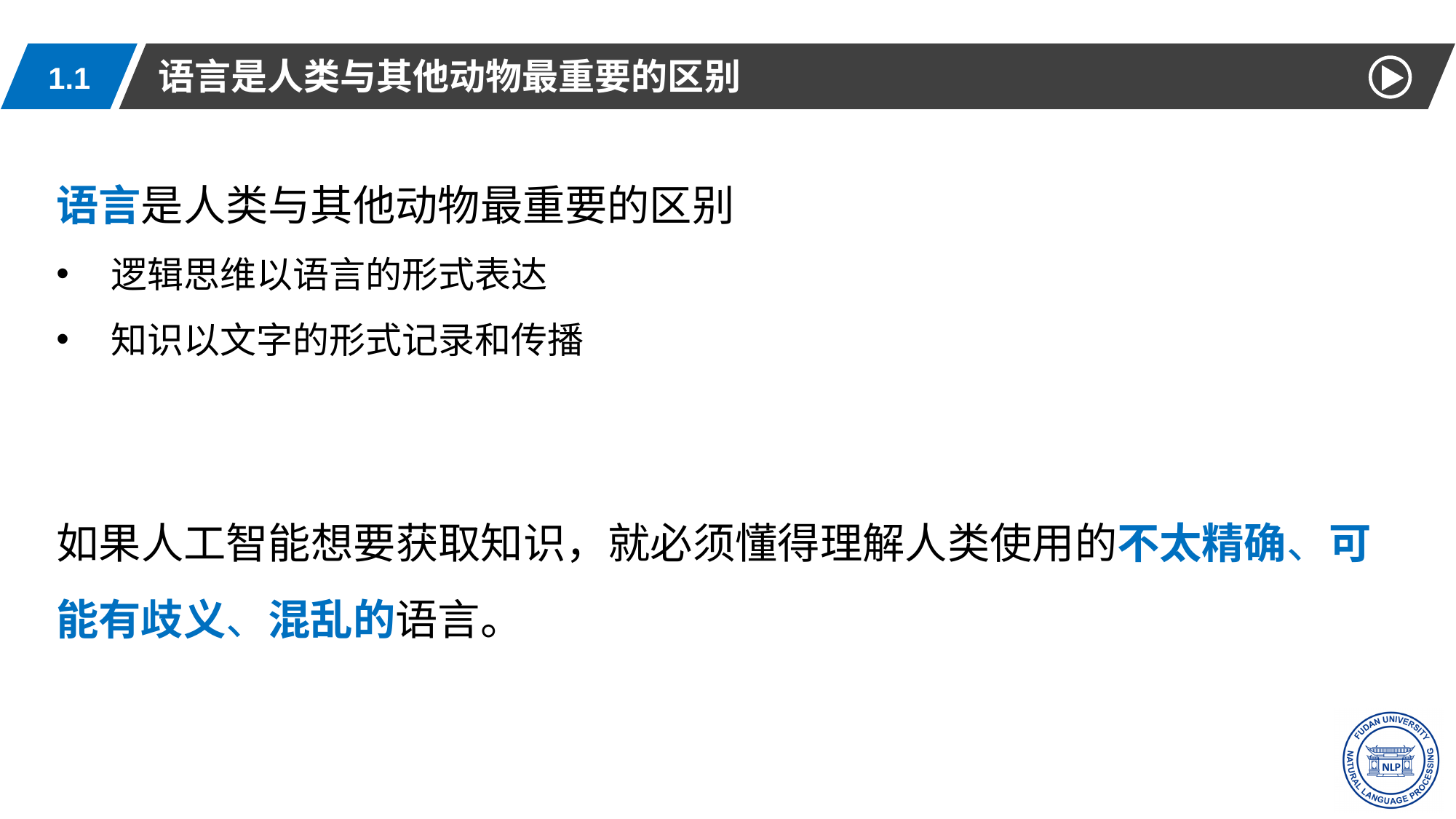

语言是人类与其他动物最重要的区别
1.1

语言是人类与其他动物最重要的区别
逻辑思维以语言的形式表达
知识以文字的形式记录和传播

如果人工智能想要获取知识，就必须懂得理解人类使用的不太精确、可能有歧义、混乱的语言。
5